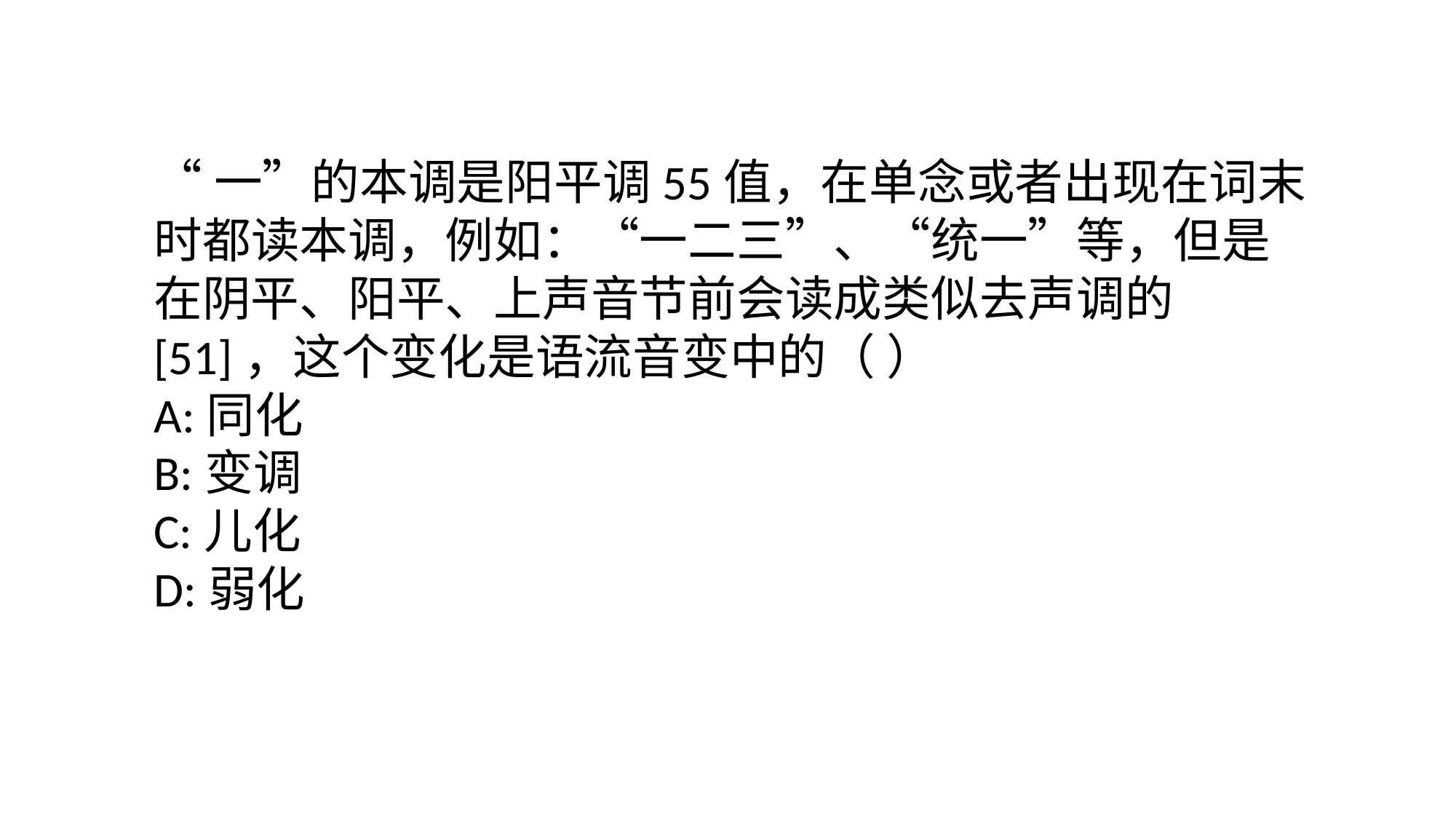

“一”的本调是阳平调55值，在单念或者出现在词末时都读本调，例如：“一二三”、“统一”等，但是在阴平、阳平、上声音节前会读成类似去声调的[51]，这个变化是语流音变中的（ ）
A:同化
B:变调
C:​儿化
D:弱化